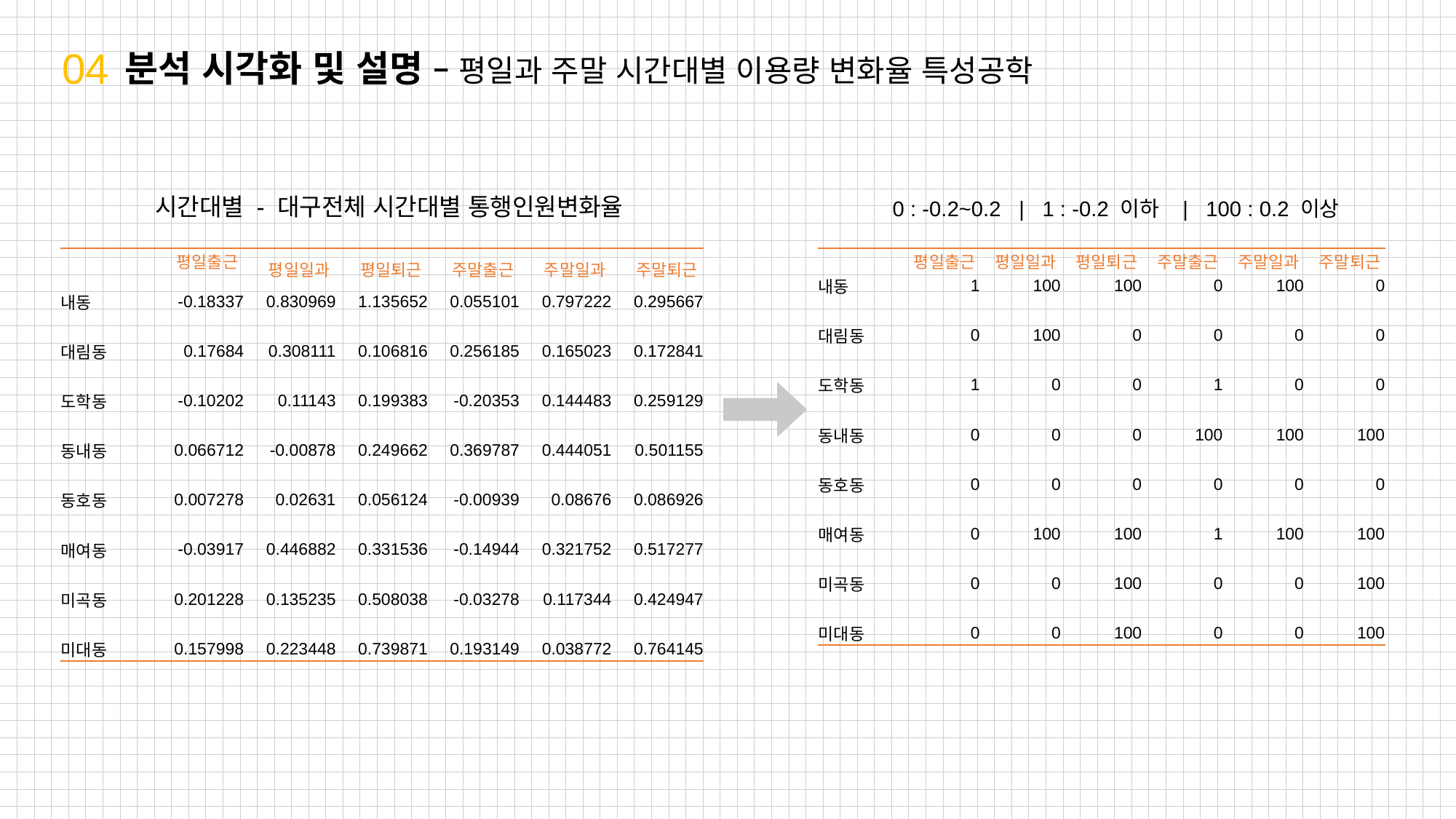

04
분석 시각화 및 설명 – 평일과 주말 시간대별 이용량 변화율 특성공학
시간대별 - 대구전체 시간대별 통행인원변화율
0 : -0.2~0.2   |   1 : -0.2 이하   |   100 : 0.2 이상
코로나
|  | 평일출근 | 평일일과 | 평일퇴근 | 주말출근 | 주말일과 | 주말퇴근 |
| --- | --- | --- | --- | --- | --- | --- |
| 내동 | 1 | 100 | 100 | 0 | 100 | 0 |
|  |  |  |  |  |  |  |
| 대림동 | 0 | 100 | 0 | 0 | 0 | 0 |
|  |  |  |  |  |  |  |
| 도학동 | 1 | 0 | 0 | 1 | 0 | 0 |
|  |  |  |  |  |  |  |
| 동내동 | 0 | 0 | 0 | 100 | 100 | 100 |
|  |  |  |  |  |  |  |
| 동호동 | 0 | 0 | 0 | 0 | 0 | 0 |
|  |  |  |  |  |  |  |
| 매여동 | 0 | 100 | 100 | 1 | 100 | 100 |
|  |  |  |  |  |  |  |
| 미곡동 | 0 | 0 | 100 | 0 | 0 | 100 |
|  |  |  |  |  |  |  |
| 미대동 | 0 | 0 | 100 | 0 | 0 | 100 |
|  | 평일출근 | 평일일과 | 평일퇴근 | 주말출근 | 주말일과 | 주말퇴근 |
| --- | --- | --- | --- | --- | --- | --- |
| 내동 | -0.18337 | 0.830969 | 1.135652 | 0.055101 | 0.797222 | 0.295667 |
|  |  |  |  |  |  |  |
| 대림동 | 0.17684 | 0.308111 | 0.106816 | 0.256185 | 0.165023 | 0.172841 |
|  |  |  |  |  |  |  |
| 도학동 | -0.10202 | 0.11143 | 0.199383 | -0.20353 | 0.144483 | 0.259129 |
|  |  |  |  |  |  |  |
| 동내동 | 0.066712 | -0.00878 | 0.249662 | 0.369787 | 0.444051 | 0.501155 |
|  |  |  |  |  |  |  |
| 동호동 | 0.007278 | 0.02631 | 0.056124 | -0.00939 | 0.08676 | 0.086926 |
|  |  |  |  |  |  |  |
| 매여동 | -0.03917 | 0.446882 | 0.331536 | -0.14944 | 0.321752 | 0.517277 |
|  |  |  |  |  |  |  |
| 미곡동 | 0.201228 | 0.135235 | 0.508038 | -0.03278 | 0.117344 | 0.424947 |
|  |  |  |  |  |  |  |
| 미대동 | 0.157998 | 0.223448 | 0.739871 | 0.193149 | 0.038772 | 0.764145 |
코로나